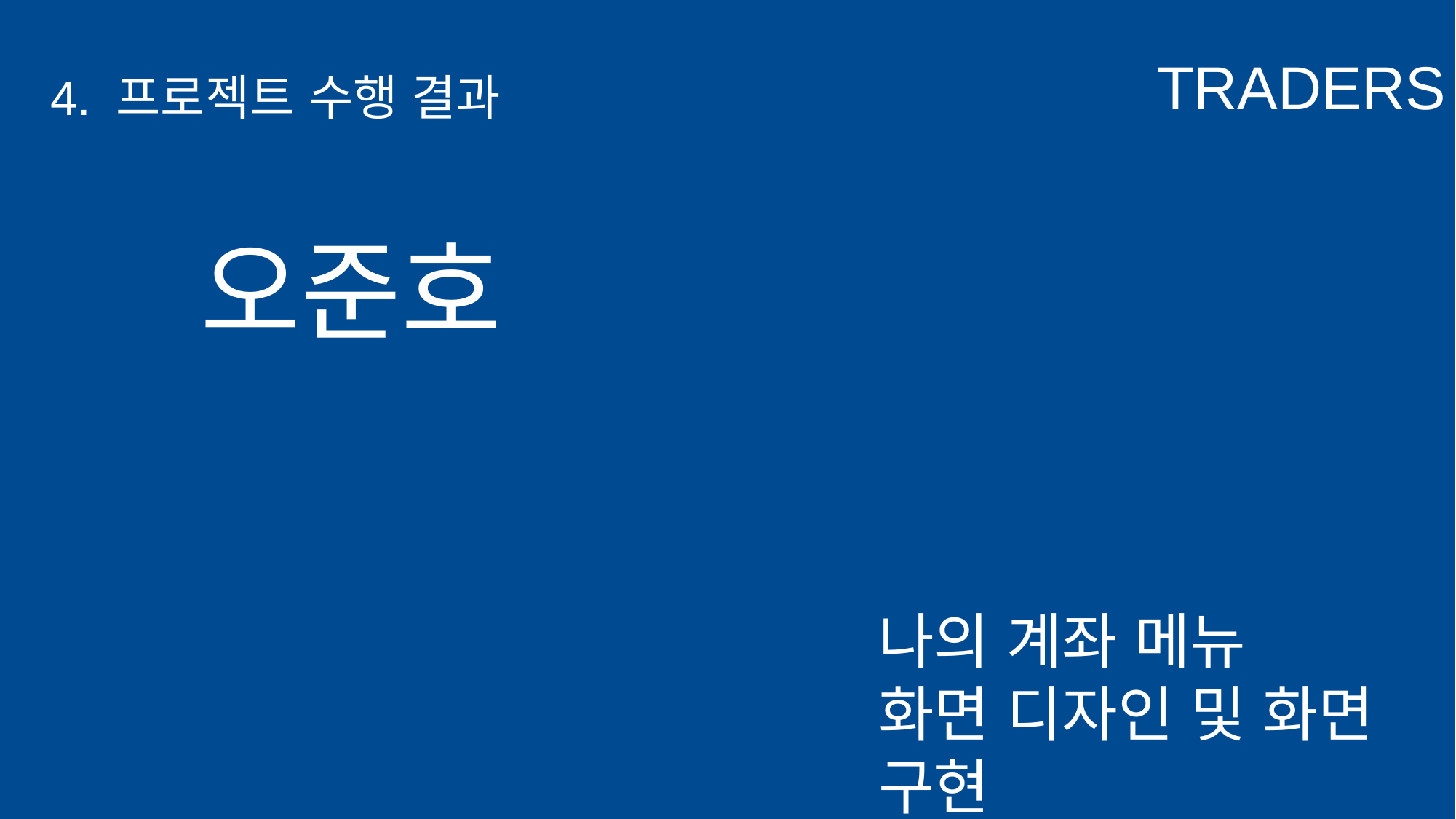

TRADERS
4. 프로젝트 수행 결과
오준호

나의 계좌 메뉴
화면 디자인 및 화면 구현